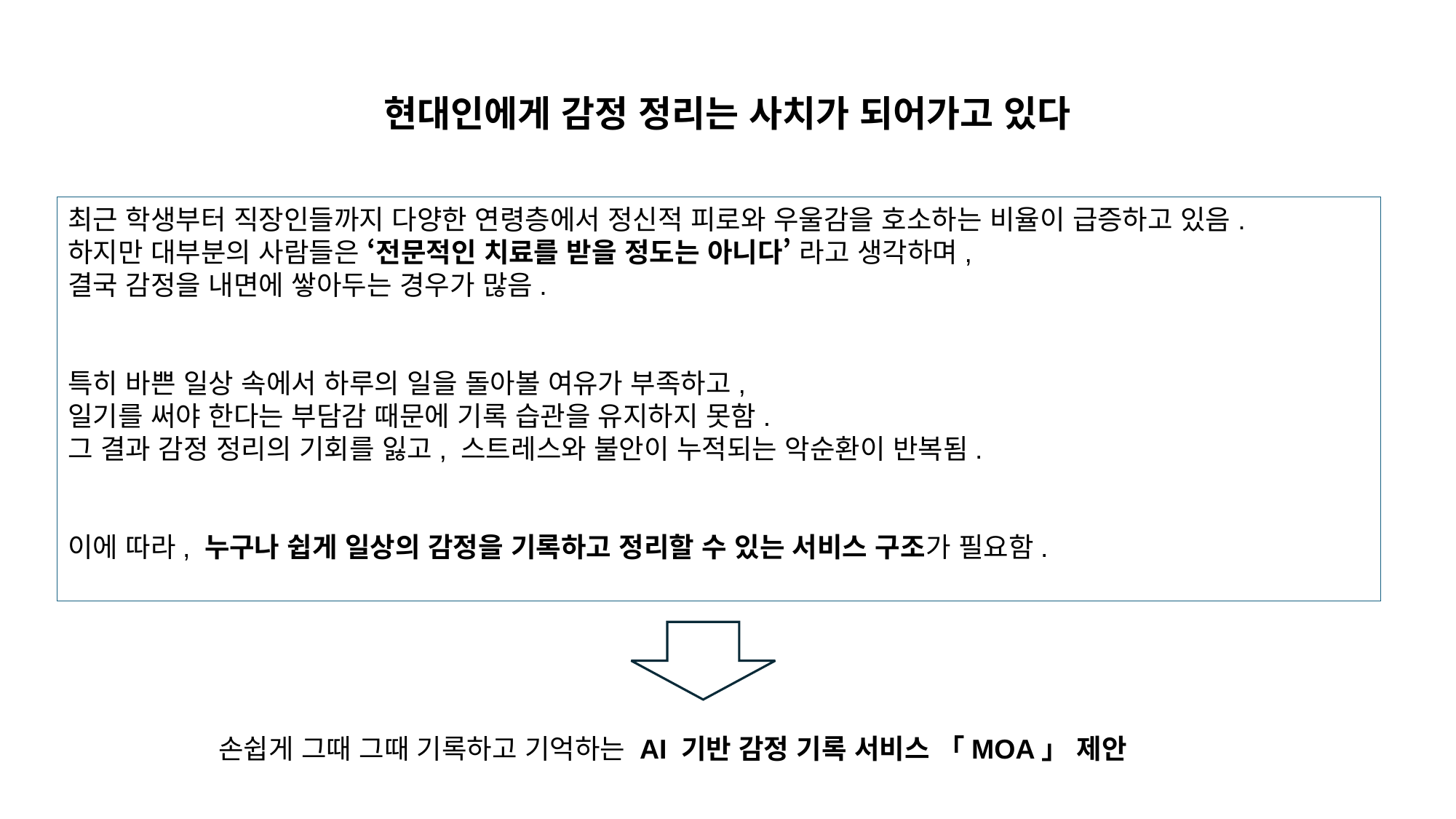

현대인에게 감정 정리는 사치가 되어가고 있다

최근 학생부터 직장인들까지 다양한 연령층에서 정신적 피로와 우울감을 호소하는 비율이 급증하고 있음.
하지만 대부분의 사람들은 ‘전문적인 치료를 받을 정도는 아니다’ 라고 생각하며,
결국 감정을 내면에 쌓아두는 경우가 많음.

특히 바쁜 일상 속에서 하루의 일을 돌아볼 여유가 부족하고,
일기를 써야 한다는 부담감 때문에 기록 습관을 유지하지 못함.
그 결과 감정 정리의 기회를 잃고, 스트레스와 불안이 누적되는 악순환이 반복됨.

이에 따라, 누구나 쉽게 일상의 감정을 기록하고 정리할 수 있는 서비스 구조가 필요함.

손쉽게 그때 그때 기록하고 기억하는 AI 기반 감정 기록 서비스 「MOA」 제안